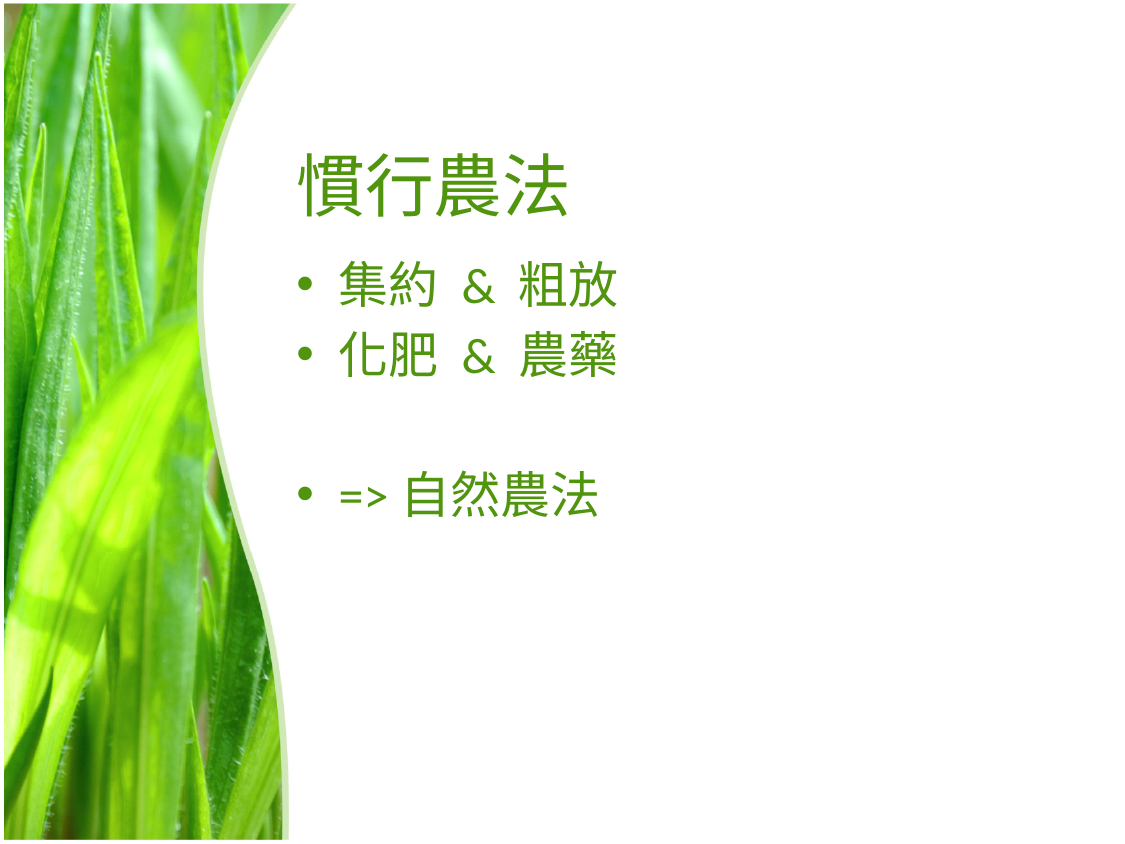

# 慣行農法
集約 & 粗放
化肥 & 農藥

=>自然農法